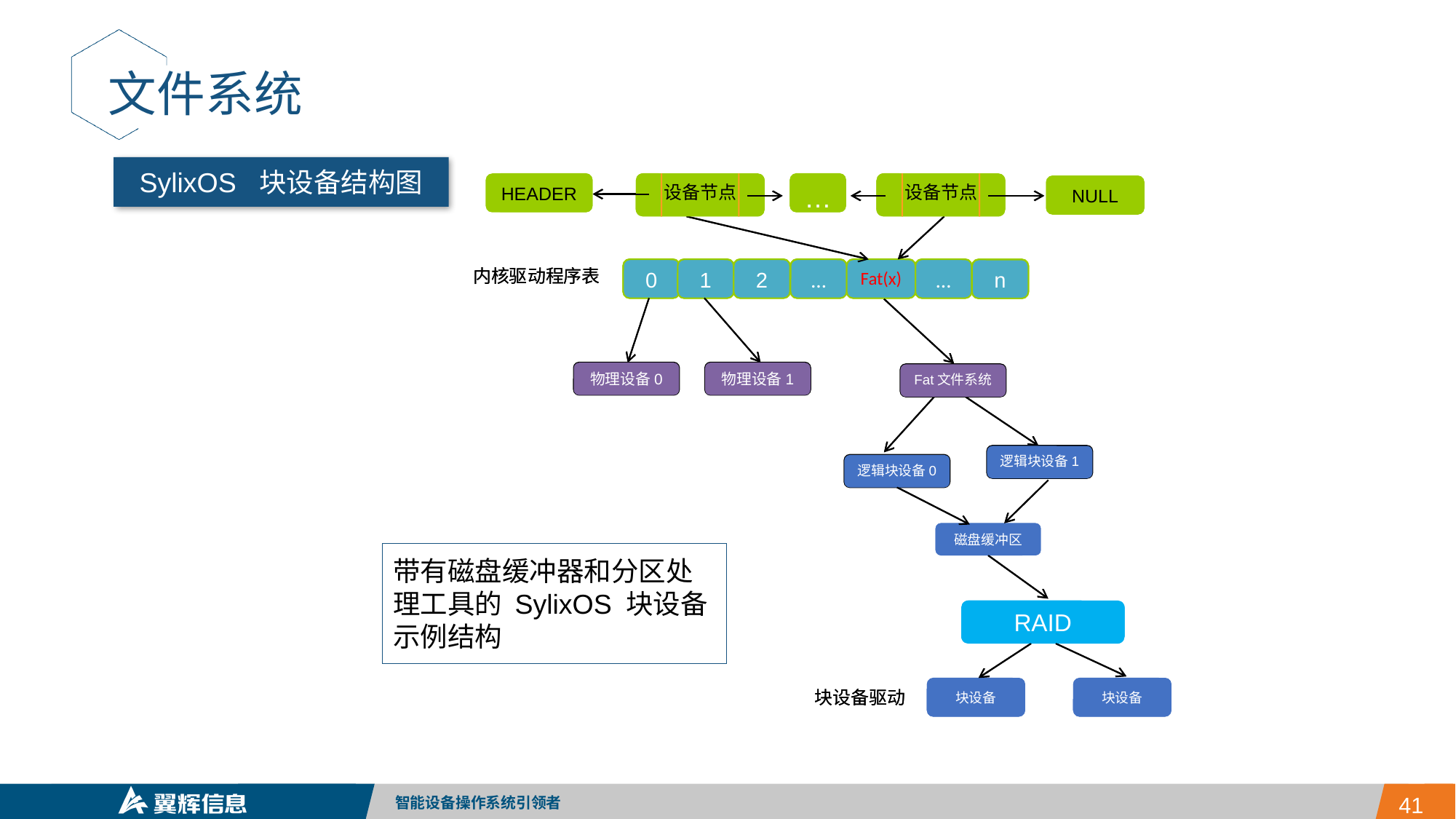

文件系统
SylixOS 块设备结构图
HEADER
设备节点

…
设备节点

NULL
0
1
2
…
Fat(x)
…
n
物理设备0
物理设备1
Fat文件系统
逻辑块设备1
逻辑块设备0
磁盘缓冲区
RAID
块设备
块设备
块设备驱动
HEADER
设备节点

…
设备节点

NULL
0
1
2
…
Fat(x)
…
n
物理设备0
物理设备1
Fat文件系统
逻辑块设备1
逻辑块设备0
磁盘缓冲区
RAID
块设备
块设备
块设备驱动
内核驱动程序表
内核驱动程序表
带有磁盘缓冲器和分区处理工具的 SylixOS 块设备示例结构